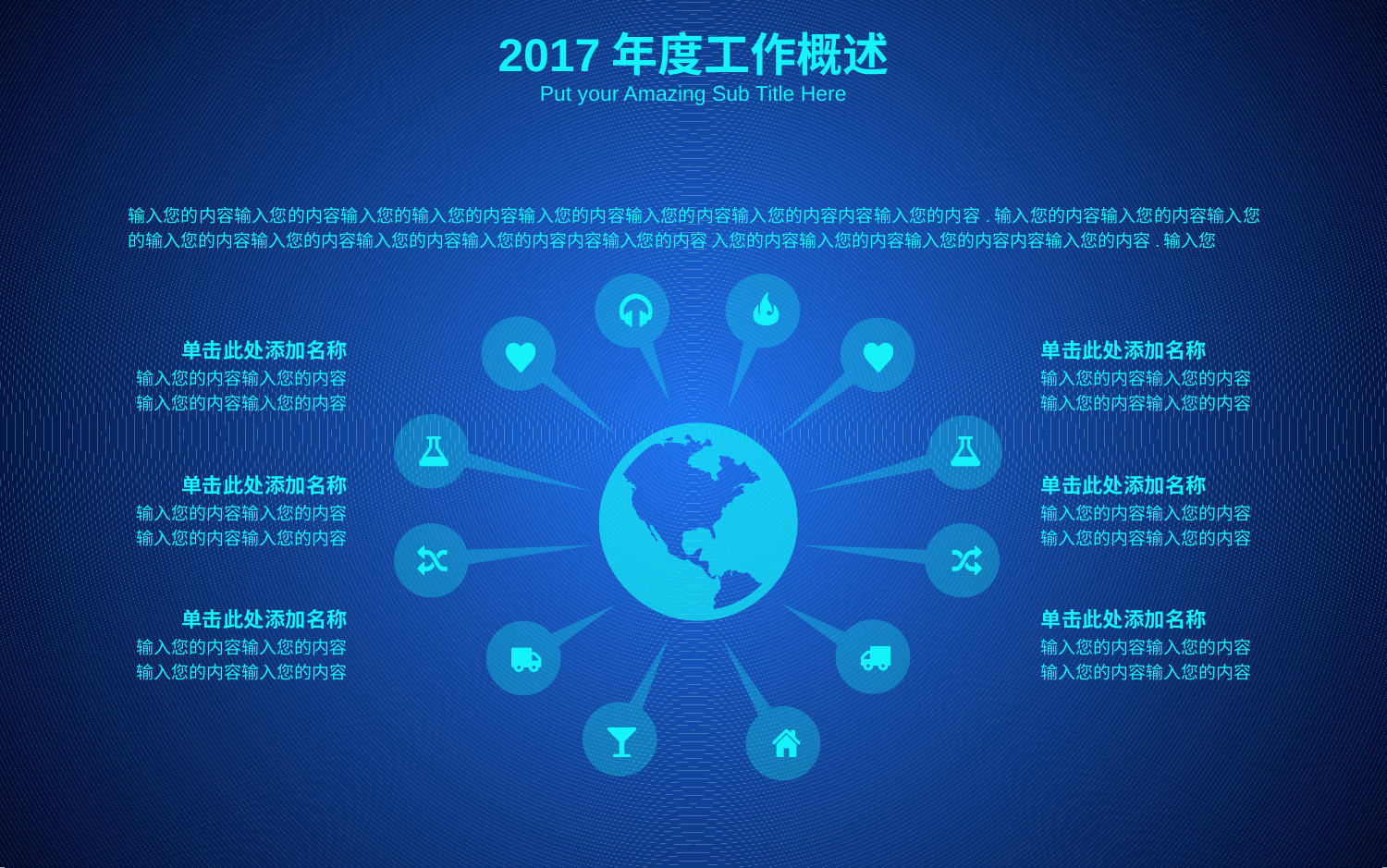

2017年度工作概述
Put your Amazing Sub Title Here
输入您的内容输入您的内容输入您的输入您的内容输入您的内容输入您的内容输入您的内容内容输入您的内容.输入您的内容输入您的内容输入您的输入您的内容输入您的内容输入您的内容输入您的内容内容输入您的内容 入您的内容输入您的内容输入您的内容内容输入您的内容.输入您

单击此处添加名称
单击此处添加名称
输入您的内容输入您的内容输入您的内容输入您的内容
输入您的内容输入您的内容输入您的内容输入您的内容

单击此处添加名称
单击此处添加名称
输入您的内容输入您的内容输入您的内容输入您的内容
输入您的内容输入您的内容输入您的内容输入您的内容
单击此处添加名称
单击此处添加名称
输入您的内容输入您的内容输入您的内容输入您的内容
输入您的内容输入您的内容输入您的内容输入您的内容